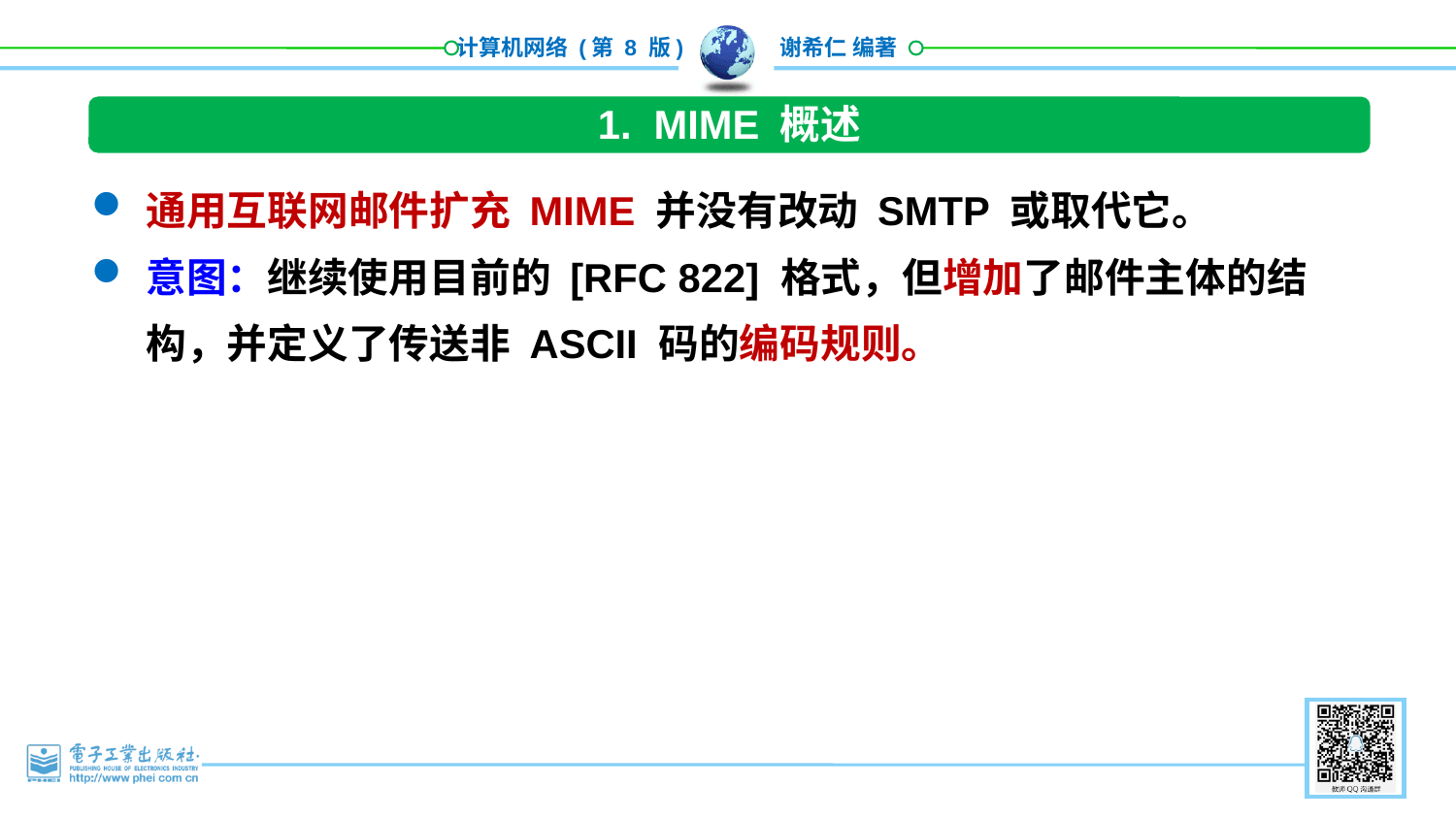

1.  MIME 概述

通用互联网邮件扩充 MIME 并没有改动 SMTP 或取代它。
意图：继续使用目前的 [RFC 822] 格式，但增加了邮件主体的结构，并定义了传送非 ASCII 码的编码规则。